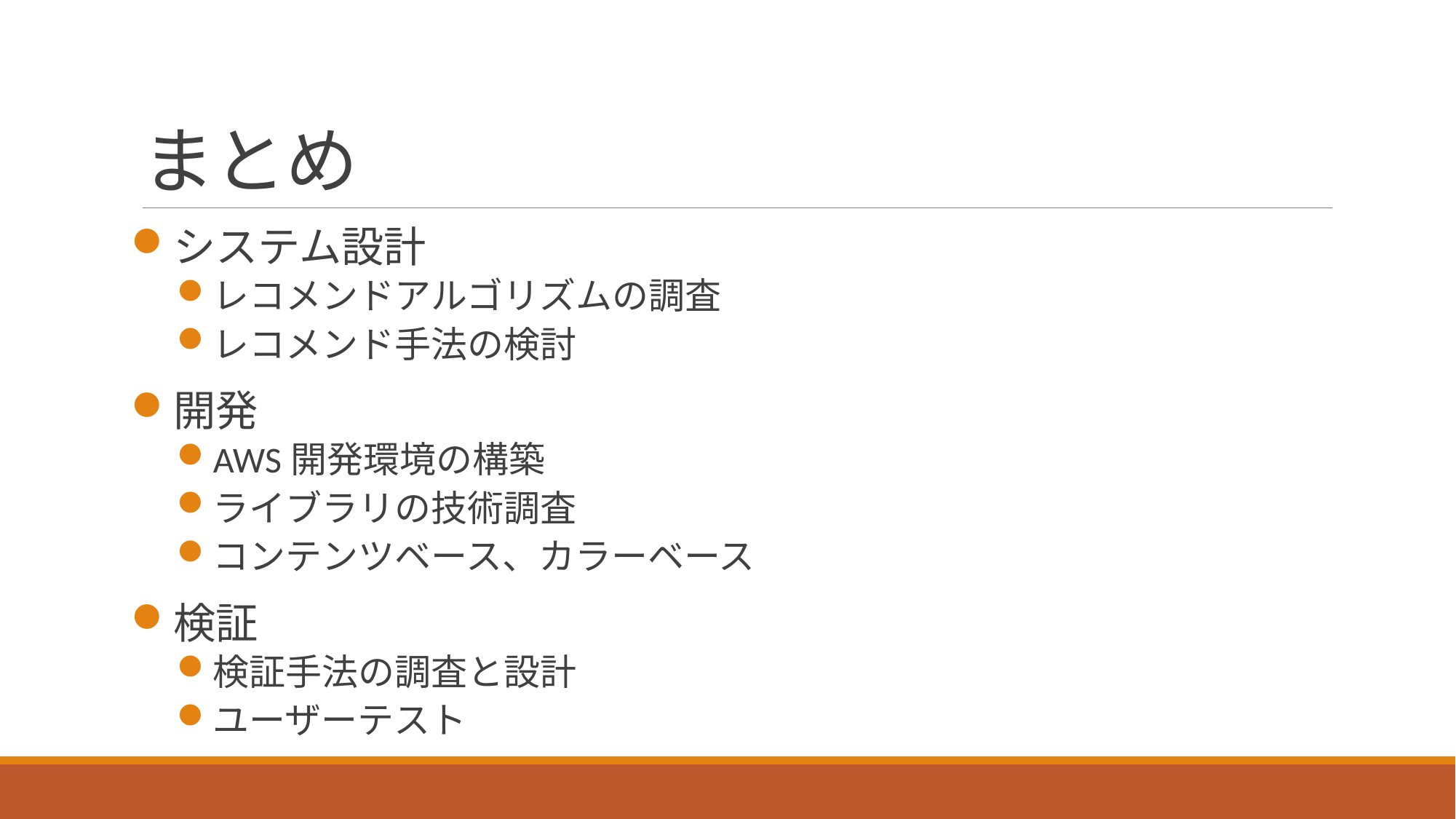

# まとめ
システム設計
レコメンドアルゴリズムの調査
レコメンド手法の検討
開発
AWS開発環境の構築
ライブラリの技術調査
コンテンツベース、カラーベース
検証
検証手法の調査と設計
ユーザーテスト